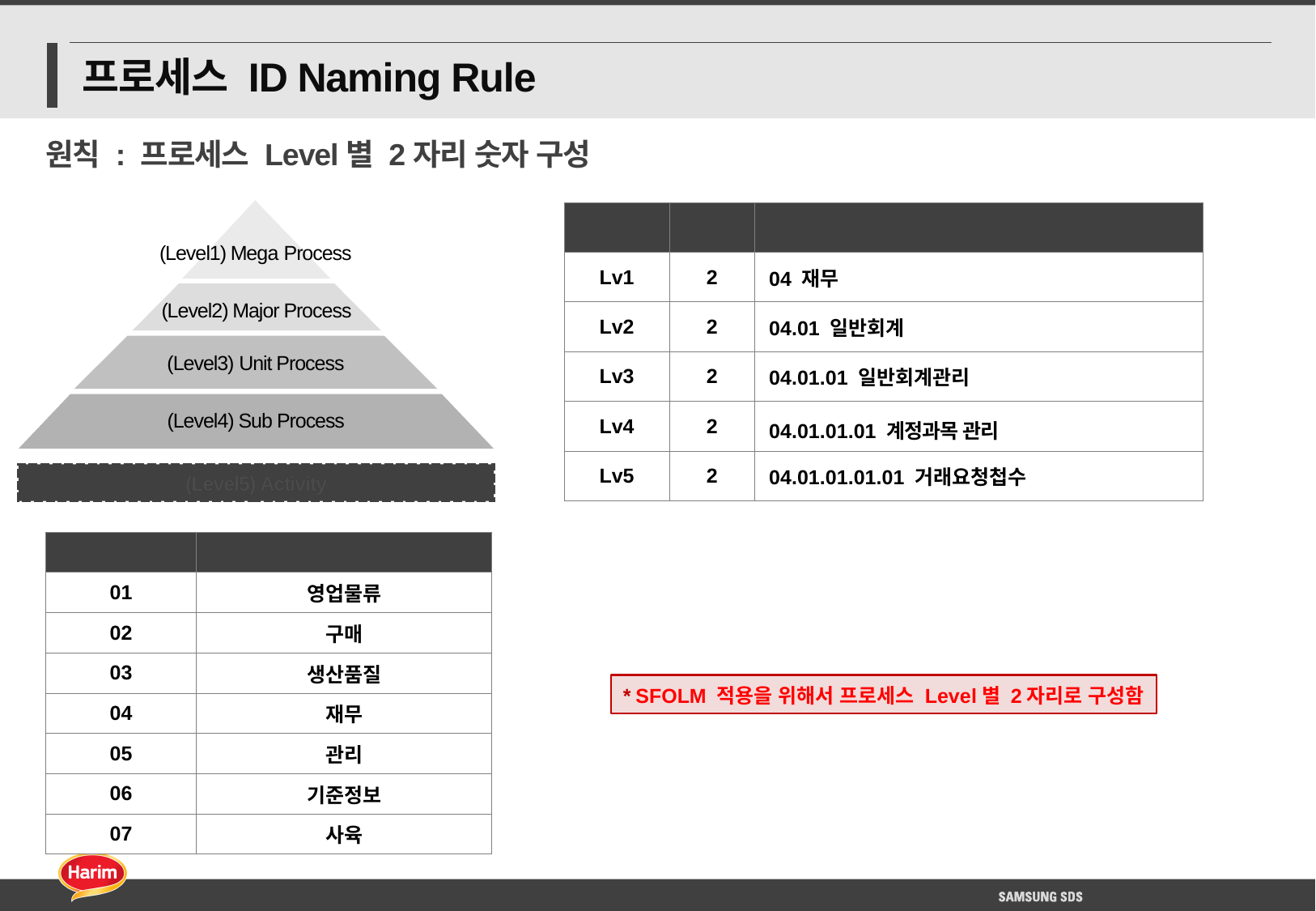

# 프로세스 ID Naming Rule
원칙 : 프로세스 Level별 2자리 숫자 구성
(Level1) Mega Process
(Level2) Major Process
(Level3) Unit Process
(Level4) Sub Process
| 구분 | 자릿수 | 예시 |
| --- | --- | --- |
| Lv1 | 2 | 04 재무 |
| Lv2 | 2 | 04.01 일반회계 |
| Lv3 | 2 | 04.01.01 일반회계관리 |
| Lv4 | 2 | 04.01.01.01 계정과목 관리 |
| Lv5 | 2 | 04.01.01.01.01 거래요청첩수 |
(Level5) Activity
| Mega Process | 업무 |
| --- | --- |
| 01 | 영업물류 |
| 02 | 구매 |
| 03 | 생산품질 |
| 04 | 재무 |
| 05 | 관리 |
| 06 | 기준정보 |
| 07 | 사육 |
* SFOLM 적용을 위해서 프로세스 Level별 2자리로 구성함